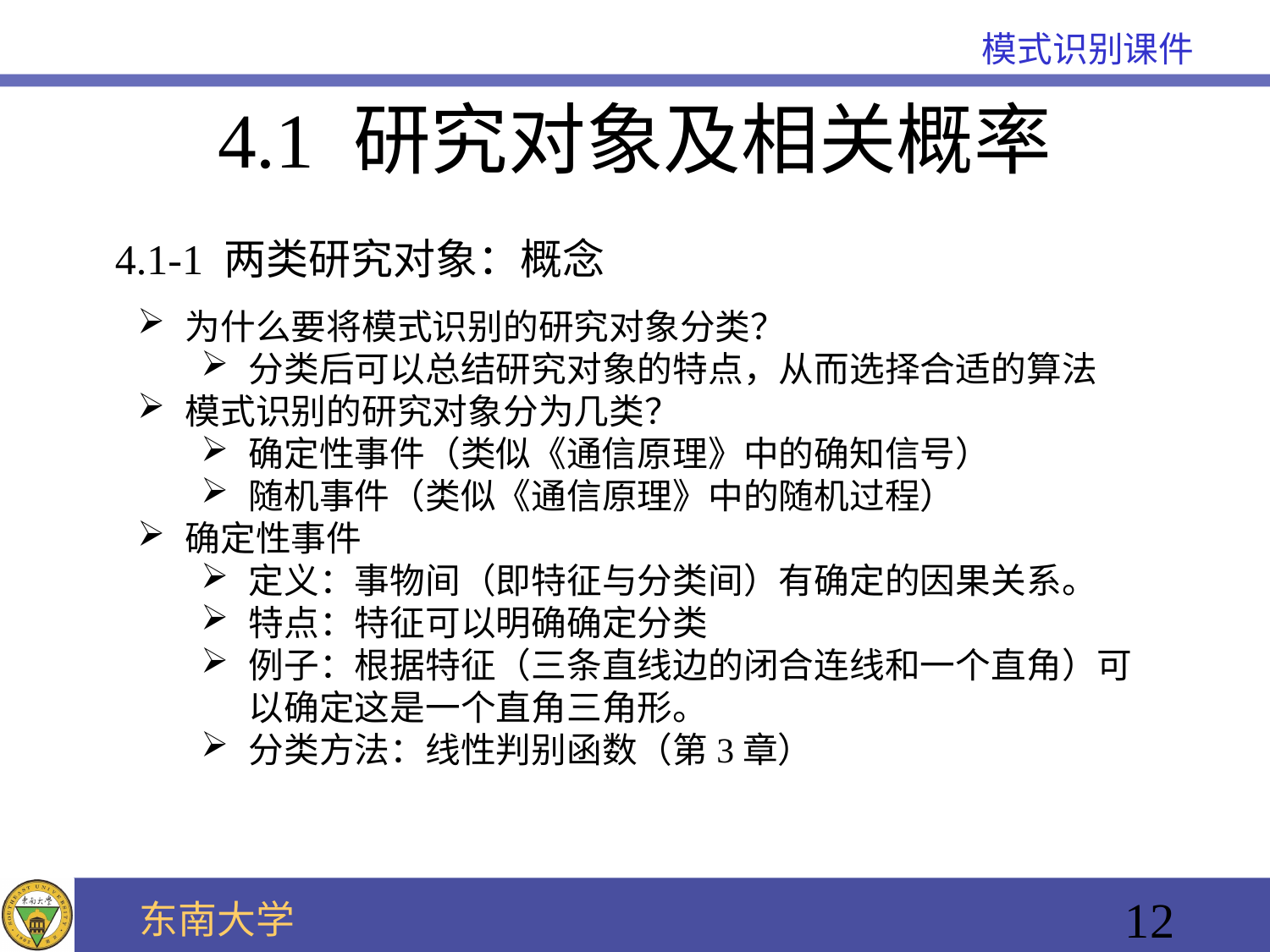

4.1 研究对象及相关概率
4.1-1 两类研究对象：概念
为什么要将模式识别的研究对象分类？
分类后可以总结研究对象的特点，从而选择合适的算法
模式识别的研究对象分为几类？
确定性事件（类似《通信原理》中的确知信号）
随机事件（类似《通信原理》中的随机过程）
确定性事件
定义：事物间（即特征与分类间）有确定的因果关系。
特点：特征可以明确确定分类
例子：根据特征（三条直线边的闭合连线和一个直角）可以确定这是一个直角三角形。
分类方法：线性判别函数（第3章）
12